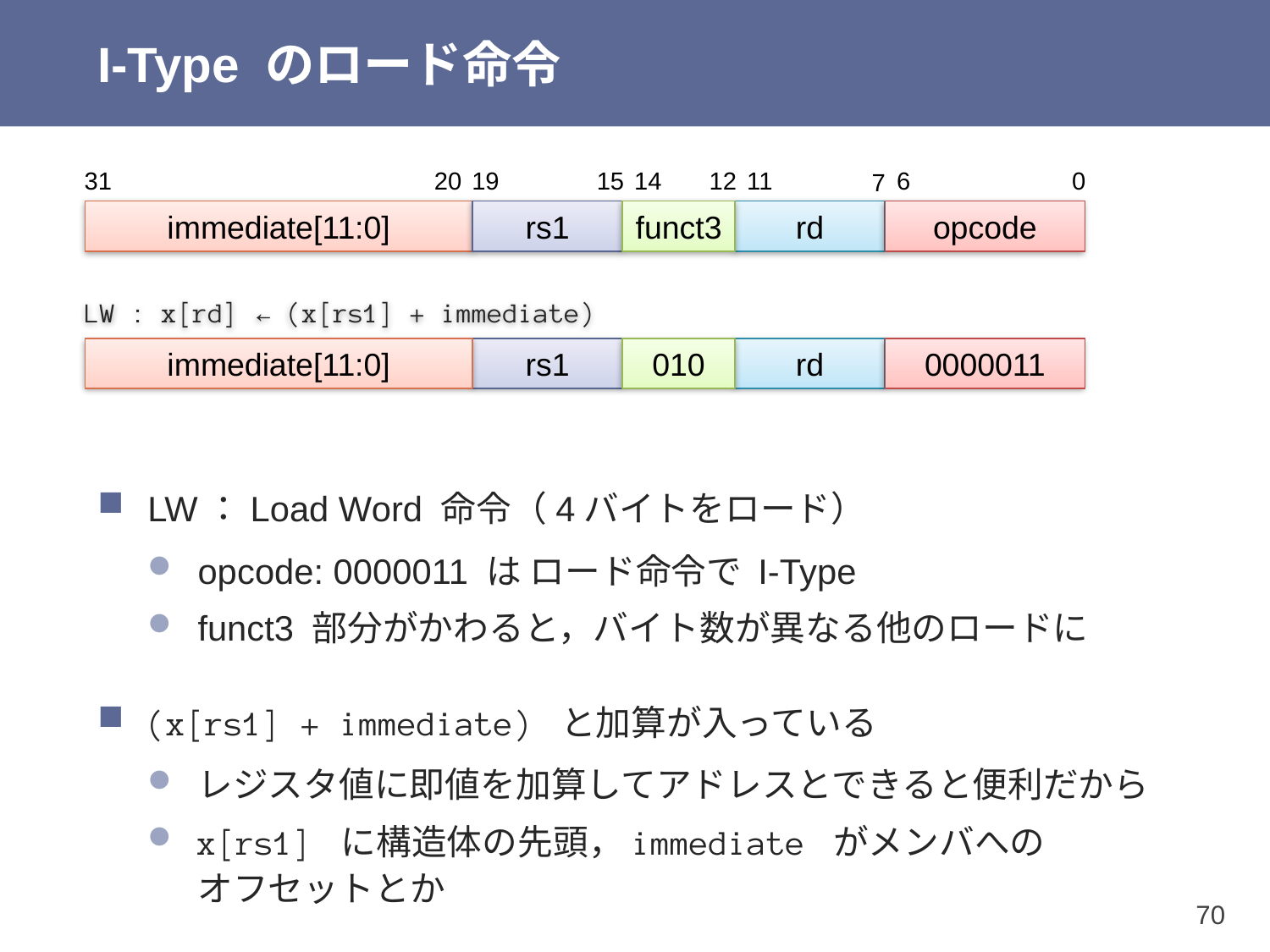

# I-Type のロード命令
31
20
19
0
15
14
12
11
7
6
immediate[11:0]
rs1
funct3
rd
opcode
LW : x[rd] ← (x[rs1] + immediate)
immediate[11:0]
rs1
010
rd
0000011
LW：Load Word 命令（4バイトをロード）
opcode: 0000011 は ロード命令で I-Type
funct3 部分がかわると，バイト数が異なる他のロードに
(x[rs1] + immediate) と加算が入っている
レジスタ値に即値を加算してアドレスとできると便利だから
x[rs1] に構造体の先頭，immediate がメンバへの
オフセットとか